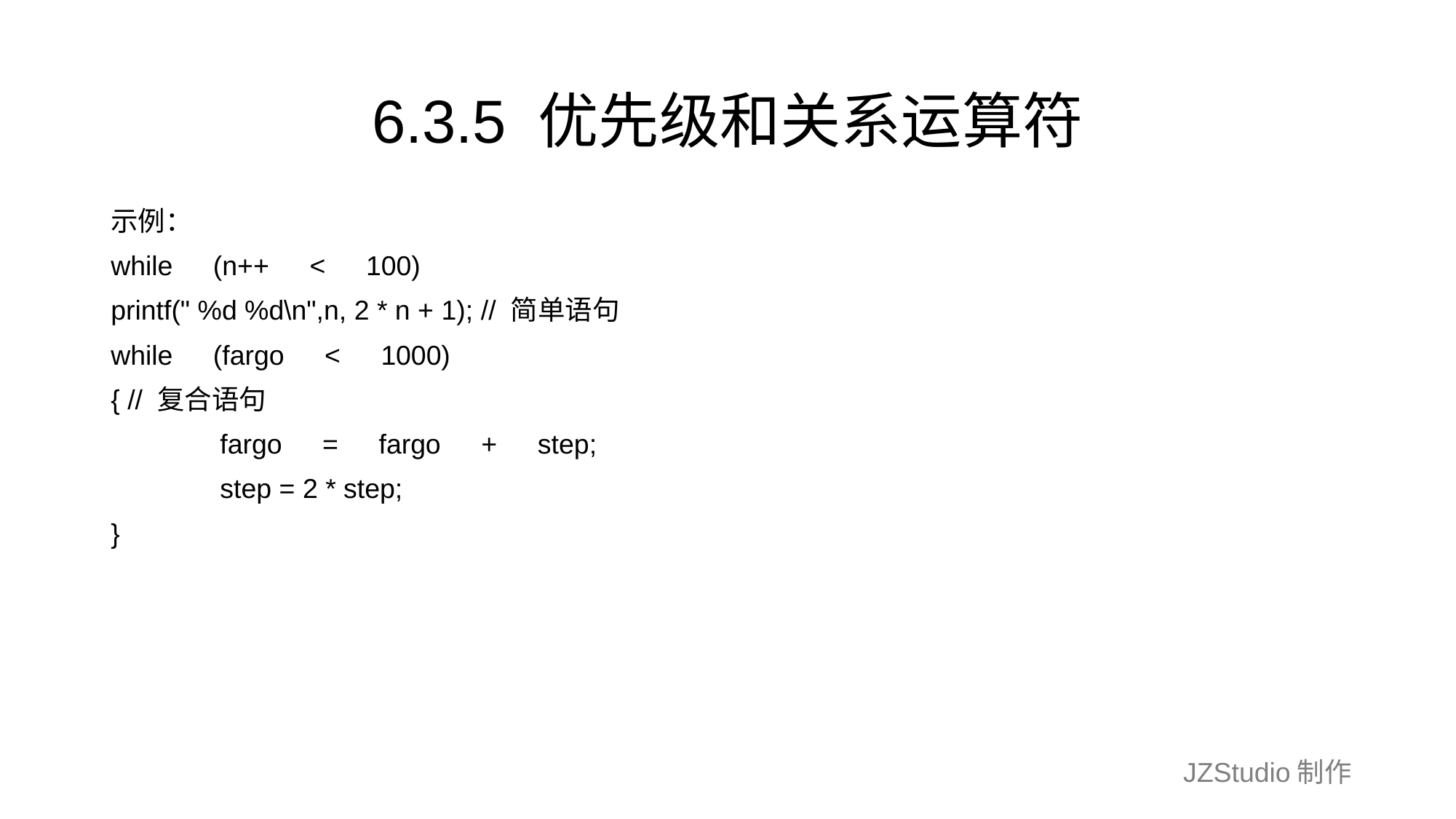

# 6.3.5 优先级和关系运算符
示例：
while　(n++　<　100)
printf(" %d %d\n",n, 2 * n + 1); // 简单语句
while　(fargo　<　1000)
{ // 复合语句
	fargo　=　fargo　+　step;
	step = 2 * step;
}